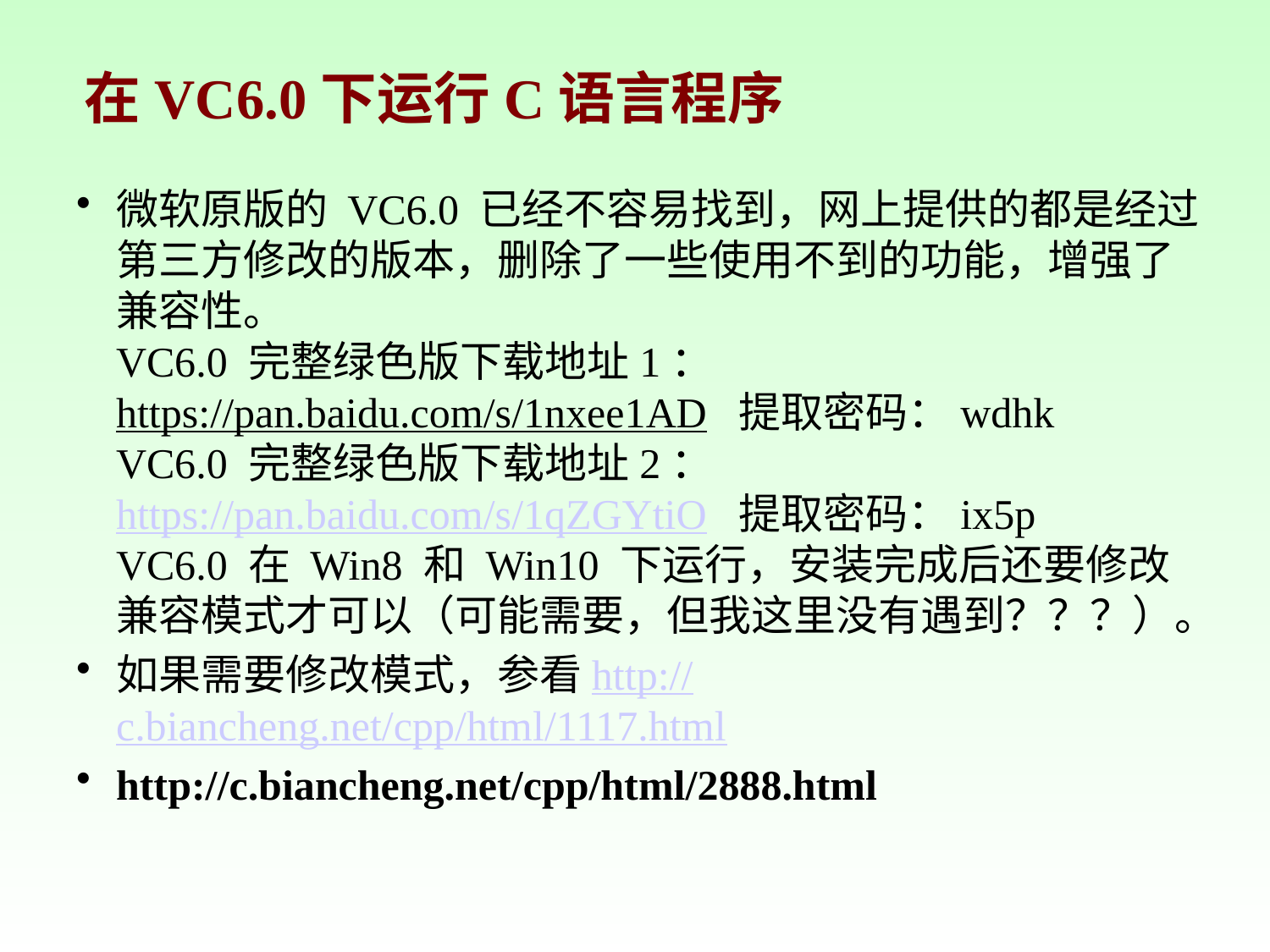

在VC6.0下运行C语言程序
微软原版的 VC6.0 已经不容易找到，网上提供的都是经过第三方修改的版本，删除了一些使用不到的功能，增强了兼容性。
VC6.0 完整绿色版下载地址1：https://pan.baidu.com/s/1nxee1AD  提取密码：wdhk
VC6.0 完整绿色版下载地址2：https://pan.baidu.com/s/1qZGYtiO  提取密码：ix5p
VC6.0 在 Win8 和 Win10 下运行，安装完成后还要修改兼容模式才可以（可能需要，但我这里没有遇到？？？）。
如果需要修改模式，参看http://c.biancheng.net/cpp/html/1117.html
http://c.biancheng.net/cpp/html/2888.html